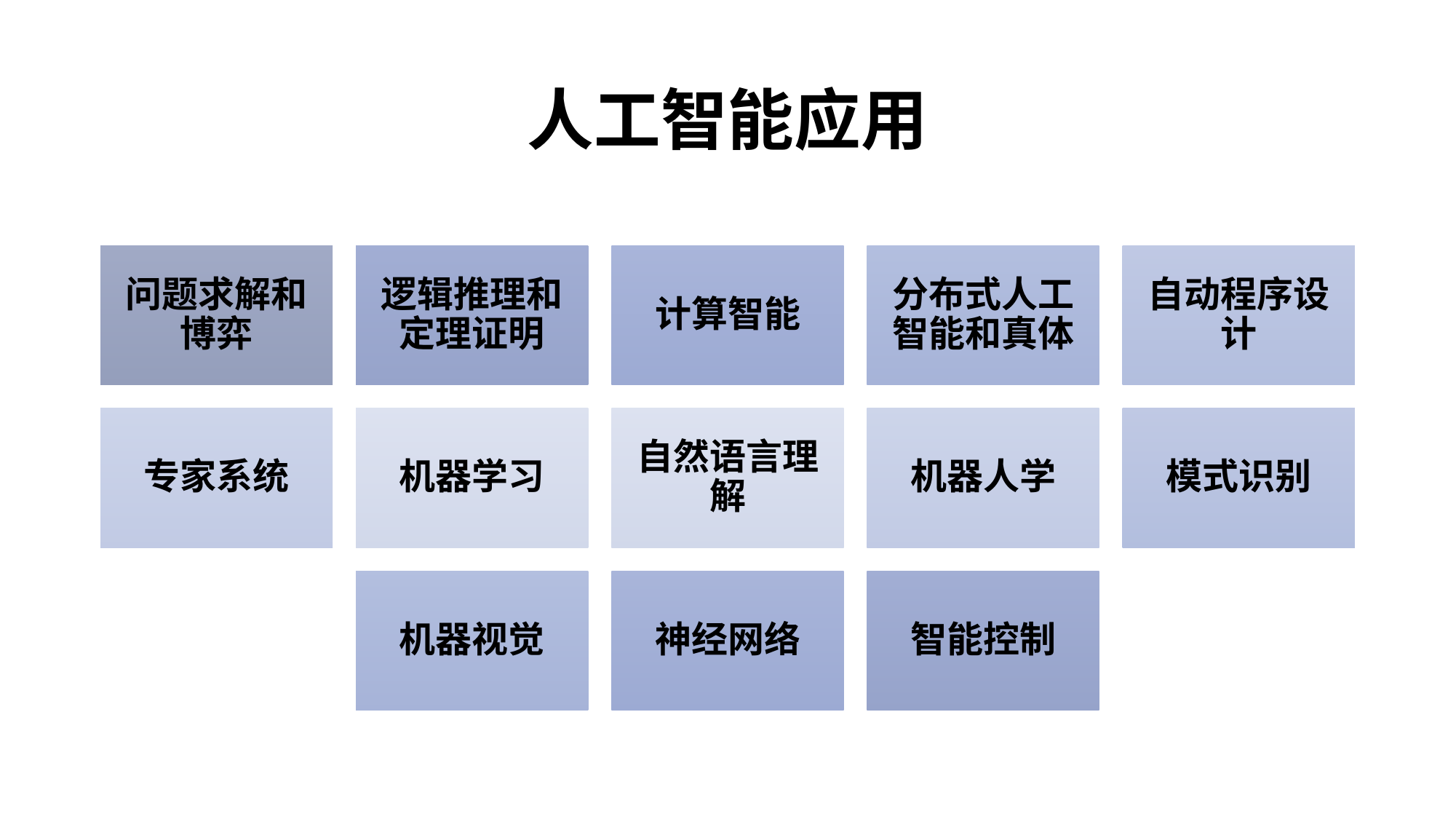

# 人工智能应用
问题求解和博弈
逻辑推理和定理证明
计算智能
分布式人工智能和真体
自动程序设计
专家系统
机器学习
自然语言理解
机器人学
模式识别
机器视觉
神经网络
智能控制